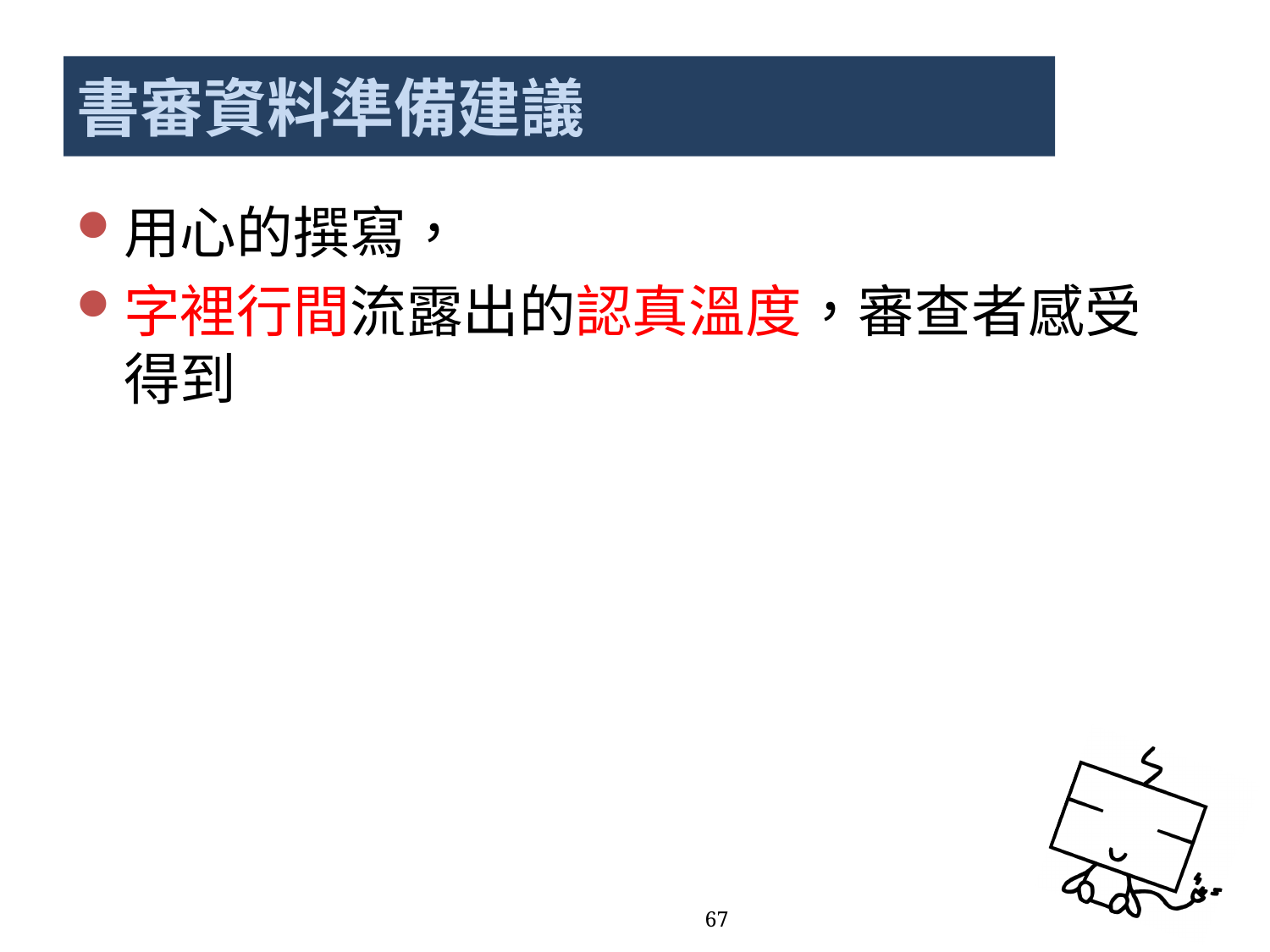

# 書審資料準備建議
用心的撰寫，
字裡行間流露出的認真溫度，審查者感受得到

67